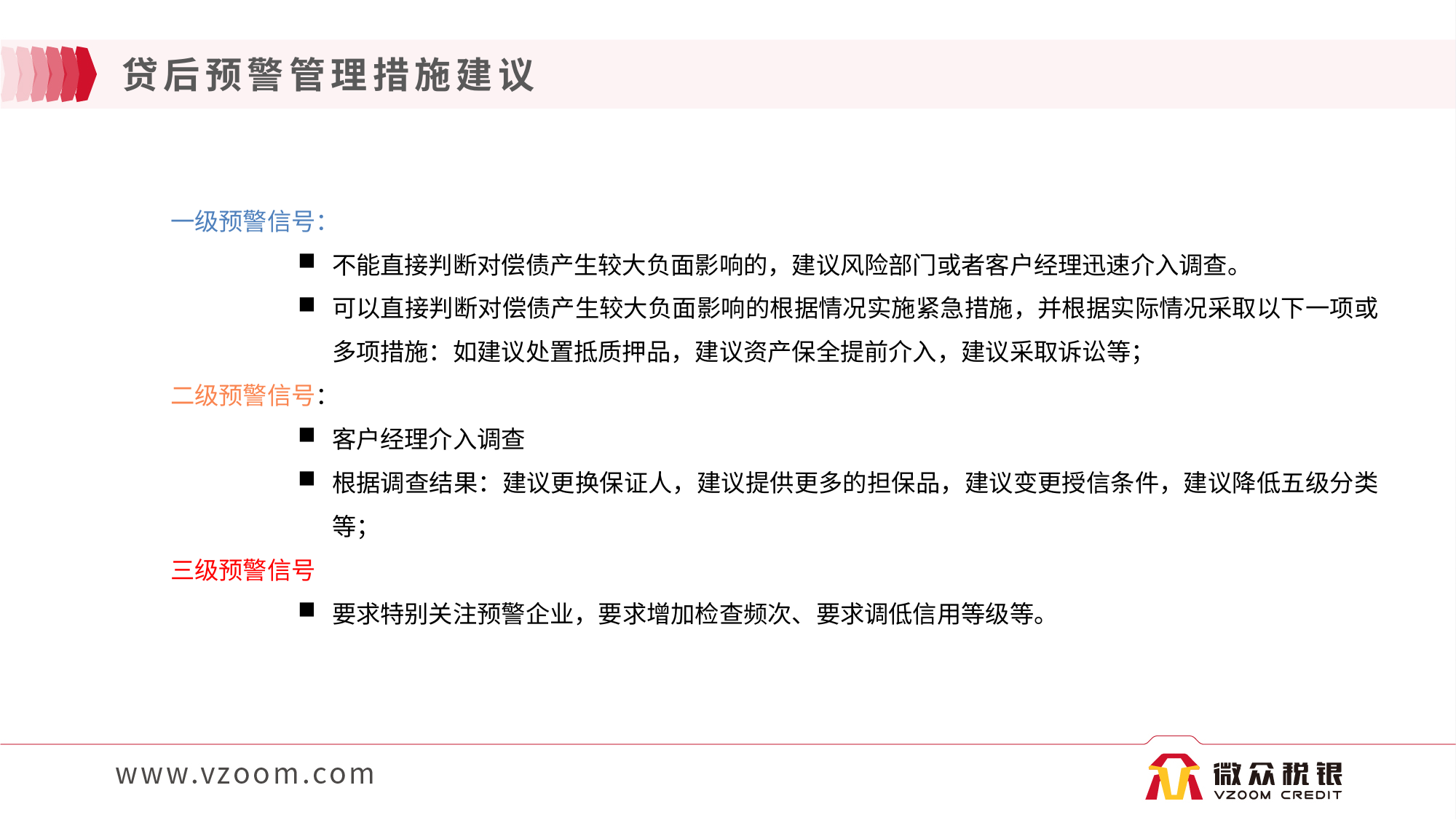

# 贷后预警管理措施建议
一级预警信号：
不能直接判断对偿债产生较大负面影响的，建议风险部门或者客户经理迅速介入调查。
可以直接判断对偿债产生较大负面影响的根据情况实施紧急措施，并根据实际情况采取以下一项或多项措施：如建议处置抵质押品，建议资产保全提前介入，建议采取诉讼等；
二级预警信号：
客户经理介入调查
根据调查结果：建议更换保证人，建议提供更多的担保品，建议变更授信条件，建议降低五级分类等；
三级预警信号
要求特别关注预警企业，要求增加检查频次、要求调低信用等级等。